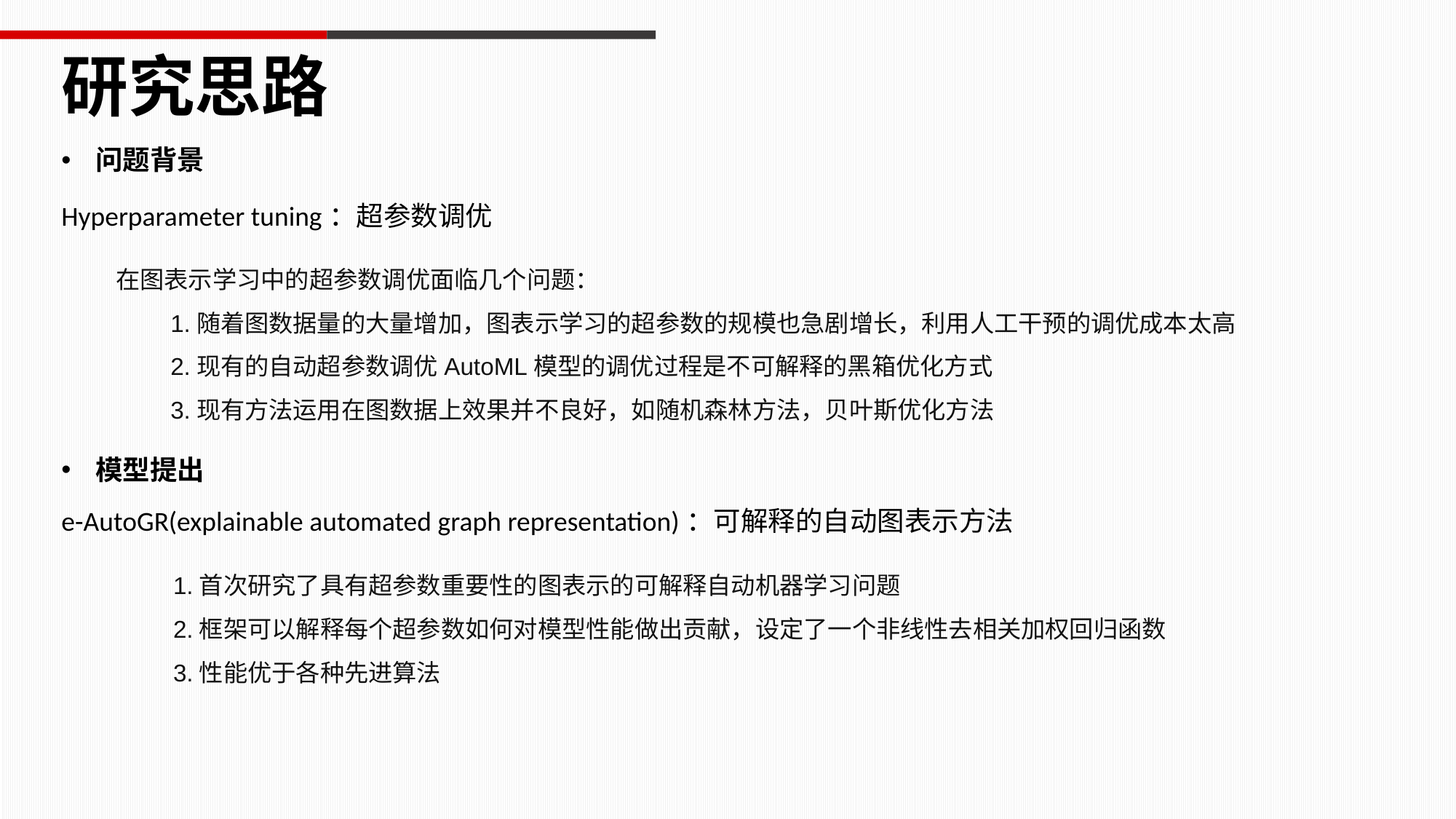

研究思路
问题背景
Hyperparameter tuning：超参数调优
在图表示学习中的超参数调优面临几个问题：
	1.随着图数据量的大量增加，图表示学习的超参数的规模也急剧增长，利用人工干预的调优成本太高
	2.现有的自动超参数调优AutoML模型的调优过程是不可解释的黑箱优化方式
	3.现有方法运用在图数据上效果并不良好，如随机森林方法，贝叶斯优化方法
模型提出
e-AutoGR(explainable automated graph representation)：可解释的自动图表示方法
1.首次研究了具有超参数重要性的图表示的可解释自动机器学习问题
2.框架可以解释每个超参数如何对模型性能做出贡献，设定了一个非线性去相关加权回归函数
3.性能优于各种先进算法